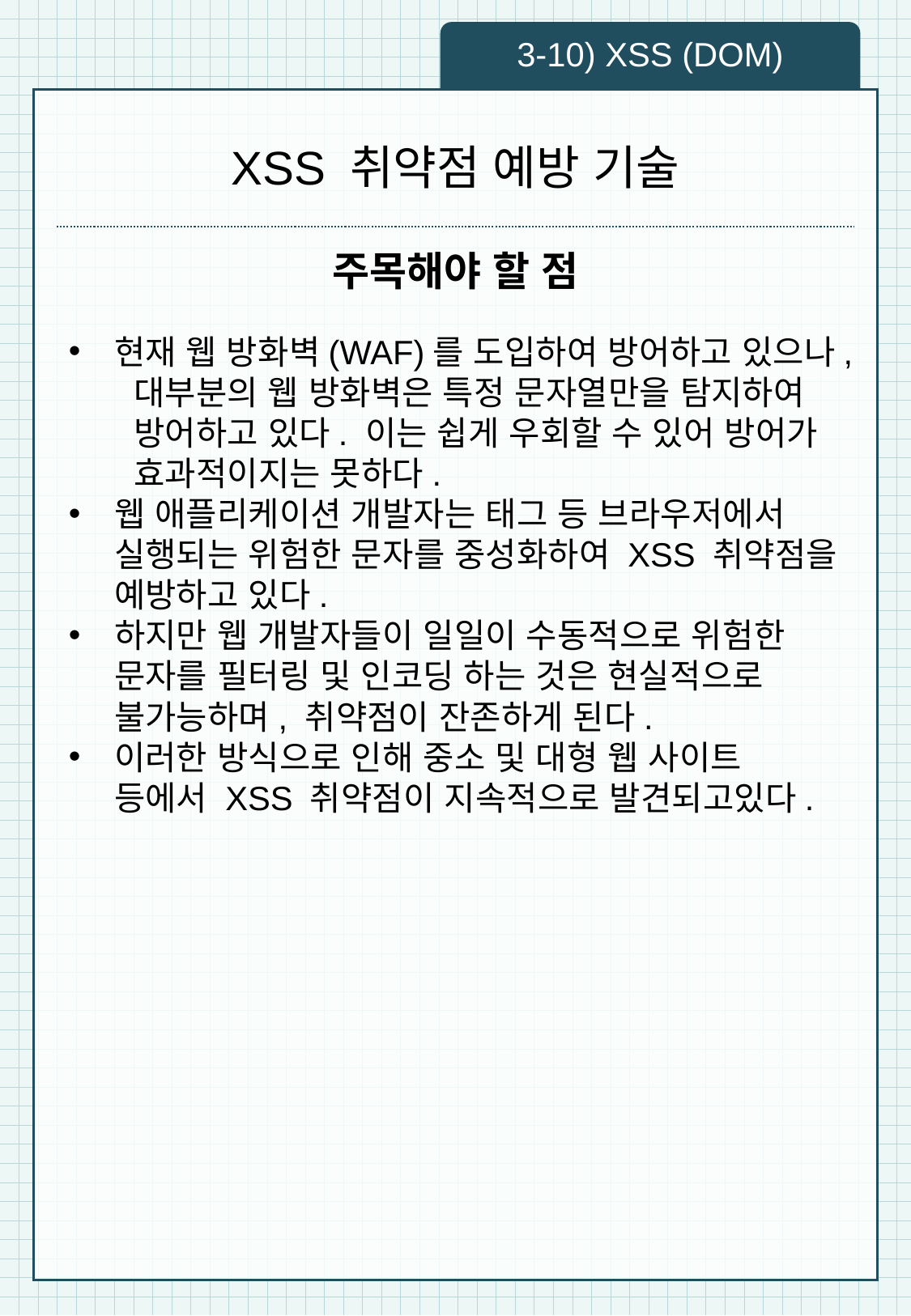

3-10) XSS (DOM)

# XSS 취약점 예방 기술
주목해야 할 점

현재 웹 방화벽(WAF)를 도입하여 방어하고 있으나,
      대부분의 웹 방화벽은 특정 문자열만을 탐지하여
      방어하고 있다. 이는 쉽게 우회할 수 있어 방어가
      효과적이지는 못하다.
웹 애플리케이션 개발자는 태그 등 브라우저에서 실행되는 위험한 문자를 중성화하여 XSS 취약점을 예방하고 있다.
하지만 웹 개발자들이 일일이 수동적으로 위험한 문자를 필터링 및 인코딩 하는 것은 현실적으로 불가능하며, 취약점이 잔존하게 된다.
이러한 방식으로 인해 중소 및 대형 웹 사이트 등에서 XSS 취약점이 지속적으로 발견되고있다.